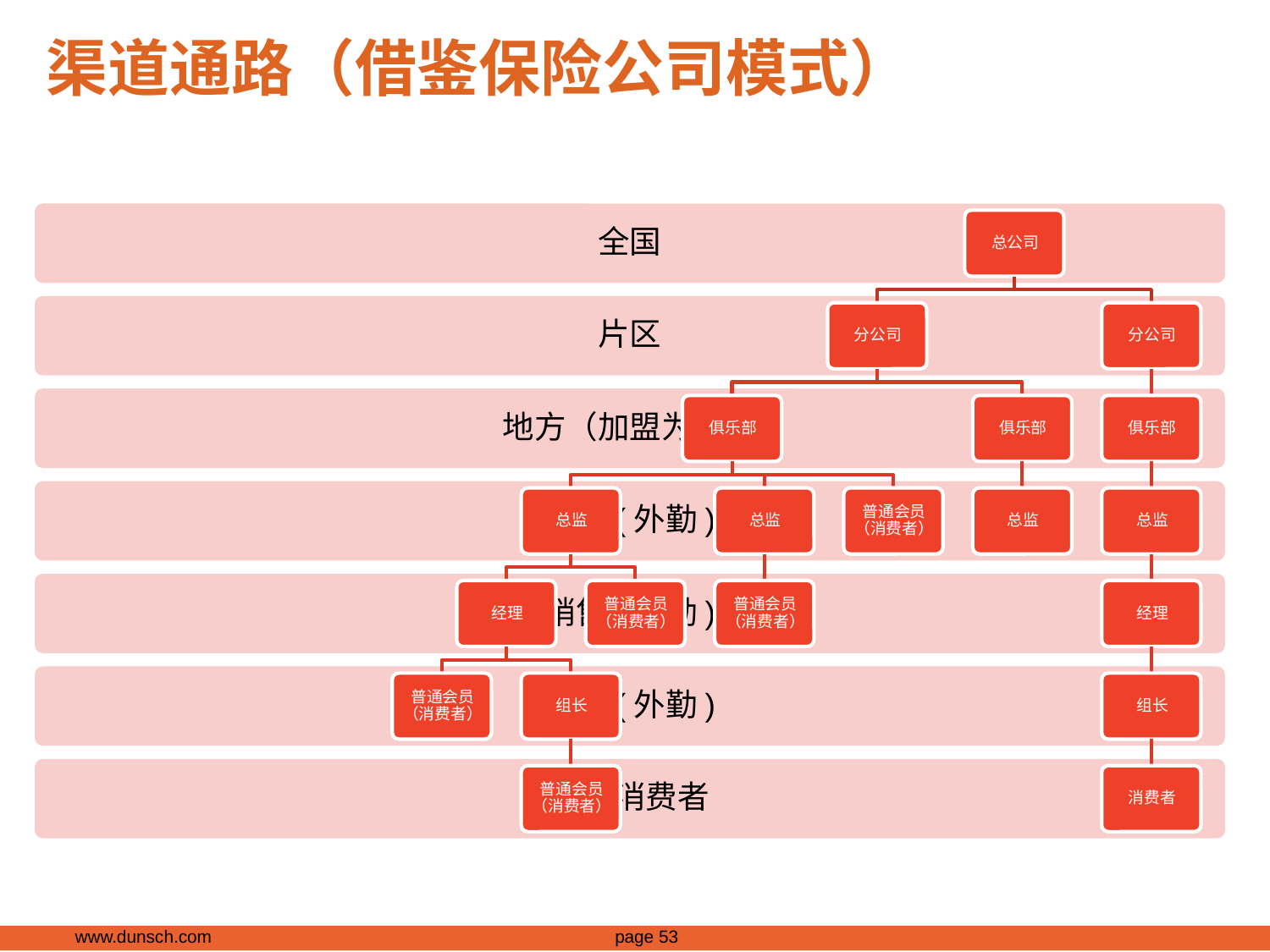

# 渠道通路（借鉴保险公司模式）
最终消费者
销售(外勤)
销售(外勤)
销售(外勤)
地方（加盟为主）
片区
全国
总公司
分公司
俱乐部
总监
经理
普通会员（消费者）
组长
普通会员（消费者）
普通会员（消费者）
总监
普通会员（消费者）
普通会员（消费者）
俱乐部
总监
分公司
俱乐部
总监
经理
组长
消费者